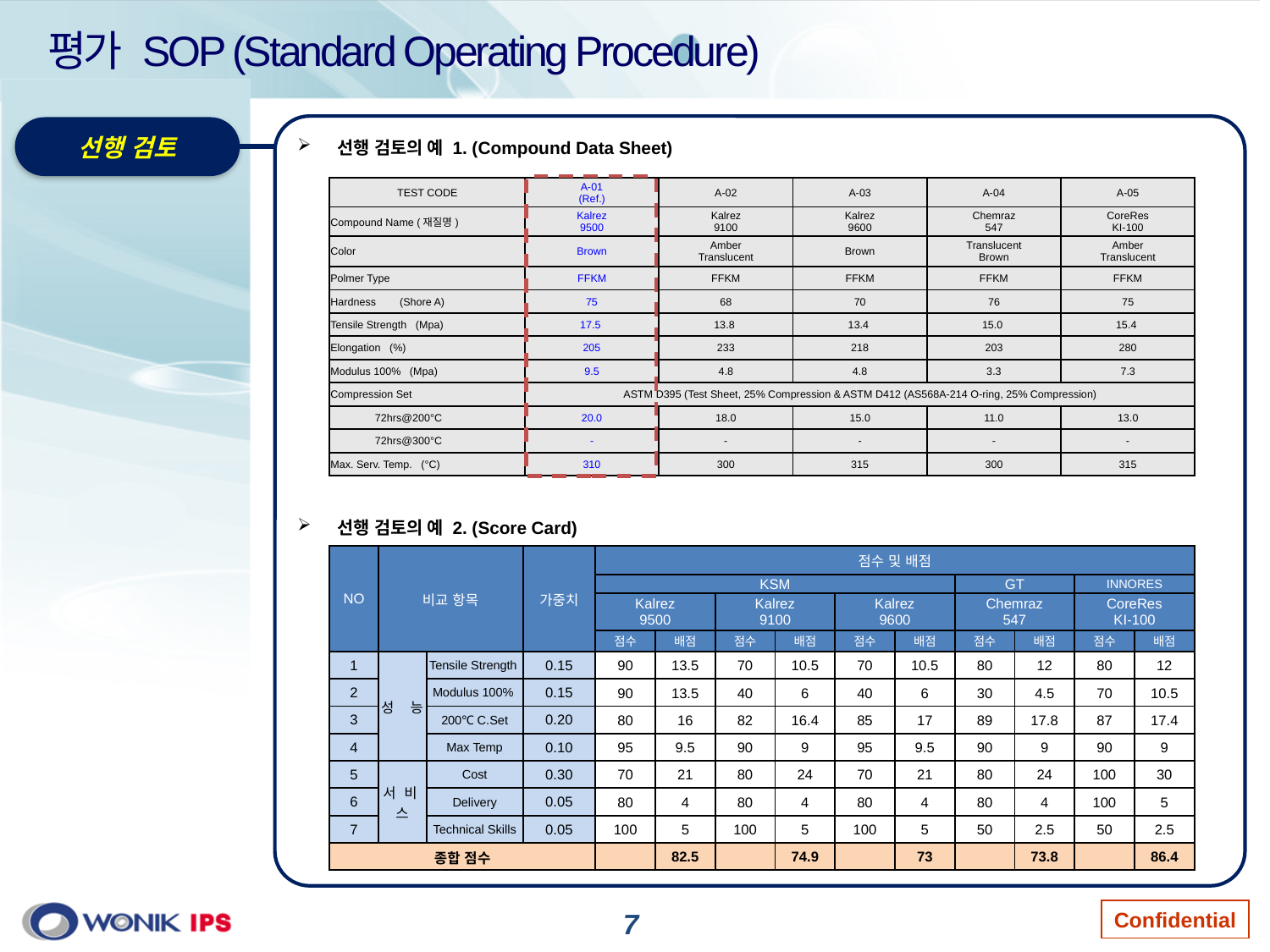

평가 SOP (Standard Operating Procedure)
선행 검토의 예 1. (Compound Data Sheet)

선행 검토의 예 2. (Score Card)
선행 검토

| TEST CODE | A-01 (Ref.) | A-02 | A-03 | A-04 | A-05 |
| --- | --- | --- | --- | --- | --- |
| Compound Name (재질명) | Kalrez 9500 | Kalrez 9100 | Kalrez 9600 | Chemraz 547 | CoreRes KI-100 |
| Color | Brown | Amber Translucent | Brown | Translucent Brown | Amber Translucent |
| Polmer Type | FFKM | FFKM | FFKM | FFKM | FFKM |
| Hardness (Shore A) | 75 | 68 | 70 | 76 | 75 |
| Tensile Strength (Mpa) | 17.5 | 13.8 | 13.4 | 15.0 | 15.4 |
| Elongation (%) | 205 | 233 | 218 | 203 | 280 |
| Modulus 100% (Mpa) | 9.5 | 4.8 | 4.8 | 3.3 | 7.3 |
| Compression Set | ASTM D395 (Test Sheet, 25% Compression & ASTM D412 (AS568A-214 O-ring, 25% Compression) |  |  |  |  |
| 72hrs@200°C | 20.0 | 18.0 | 15.0 | 11.0 | 13.0 |
| 72hrs@300°C | - | - | - | - | - |
| Max. Serv. Temp. (°C) | 310 | 300 | 315 | 300 | 315 |
| NO | 비교 항목 |  | 가중치 | 점수 및 배점 |  |  |  |  |  |  |  |  |  |
| --- | --- | --- | --- | --- | --- | --- | --- | --- | --- | --- | --- | --- | --- |
|  |  |  |  | KSM |  |  |  |  |  | GT |  | INNORES |  |
|  |  |  |  | Kalrez 9500 |  | Kalrez 9100 |  | Kalrez 9600 |  | Chemraz 547 |  | CoreRes KI-100 |  |
|  |  |  |  | 점수 | 배점 | 점수 | 배점 | 점수 | 배점 | 점수 | 배점 | 점수 | 배점 |
| 1 | 성 능 | Tensile Strength | 0.15 | 90 | 13.5 | 70 | 10.5 | 70 | 10.5 | 80 | 12 | 80 | 12 |
| 2 |  | Modulus 100% | 0.15 | 90 | 13.5 | 40 | 6 | 40 | 6 | 30 | 4.5 | 70 | 10.5 |
| 3 |  | 200℃ C.Set | 0.20 | 80 | 16 | 82 | 16.4 | 85 | 17 | 89 | 17.8 | 87 | 17.4 |
| 4 |  | Max Temp | 0.10 | 95 | 9.5 | 90 | 9 | 95 | 9.5 | 90 | 9 | 90 | 9 |
| 5 | 서 비 스 | Cost | 0.30 | 70 | 21 | 80 | 24 | 70 | 21 | 80 | 24 | 100 | 30 |
| 6 |  | Delivery | 0.05 | 80 | 4 | 80 | 4 | 80 | 4 | 80 | 4 | 100 | 5 |
| 7 |  | Technical Skills | 0.05 | 100 | 5 | 100 | 5 | 100 | 5 | 50 | 2.5 | 50 | 2.5 |
| 종합 점수 |  |  |  |  | 82.5 |  | 74.9 |  | 73 |  | 73.8 |  | 86.4 |